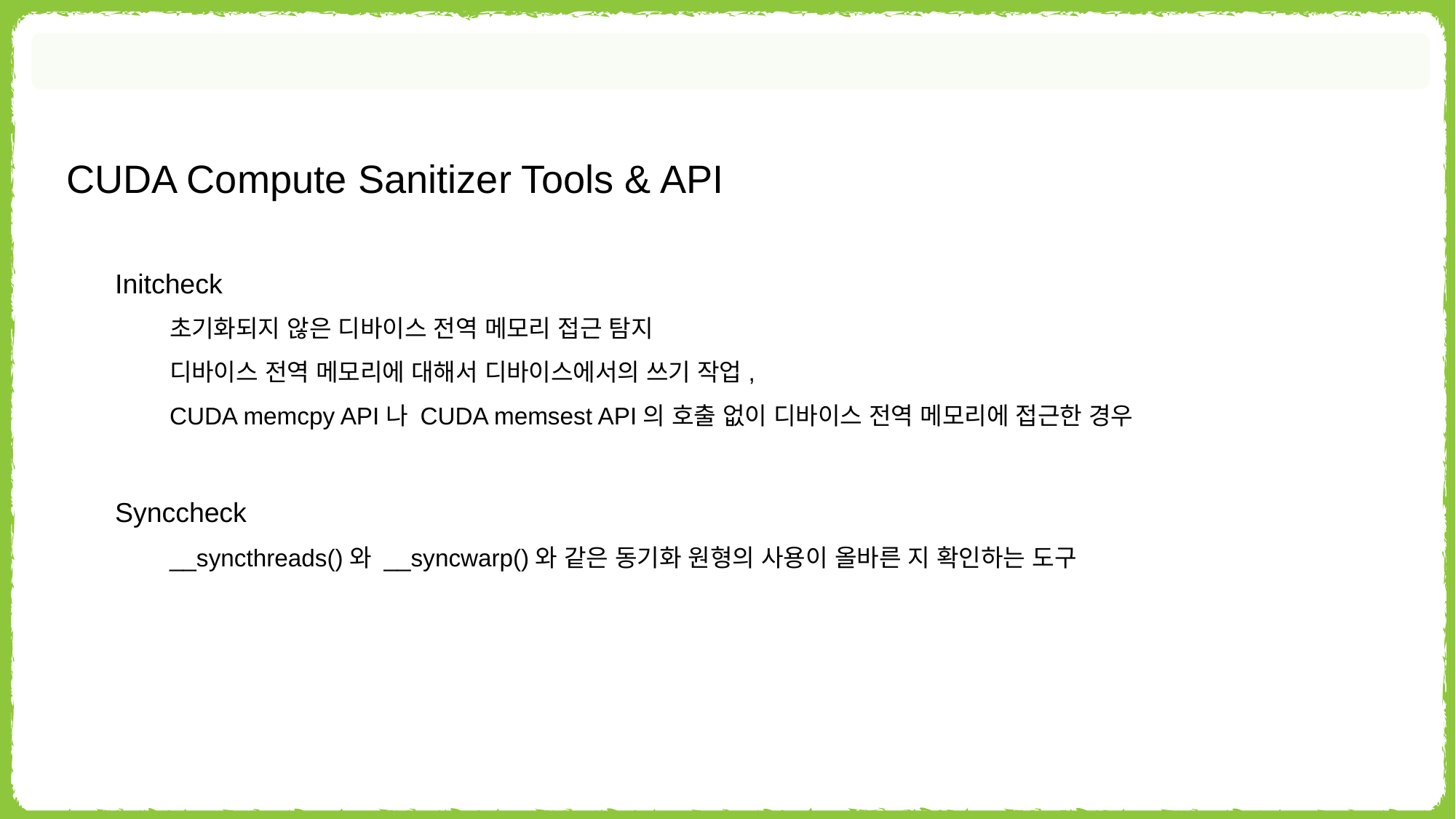

CUDA Compute Sanitizer Tools & API
Initcheck
초기화되지 않은 디바이스 전역 메모리 접근 탐지
디바이스 전역 메모리에 대해서 디바이스에서의 쓰기 작업,
CUDA memcpy API나 CUDA memsest API의 호출 없이 디바이스 전역 메모리에 접근한 경우

Synccheck
__syncthreads()와 __syncwarp()와 같은 동기화 원형의 사용이 올바른 지 확인하는 도구